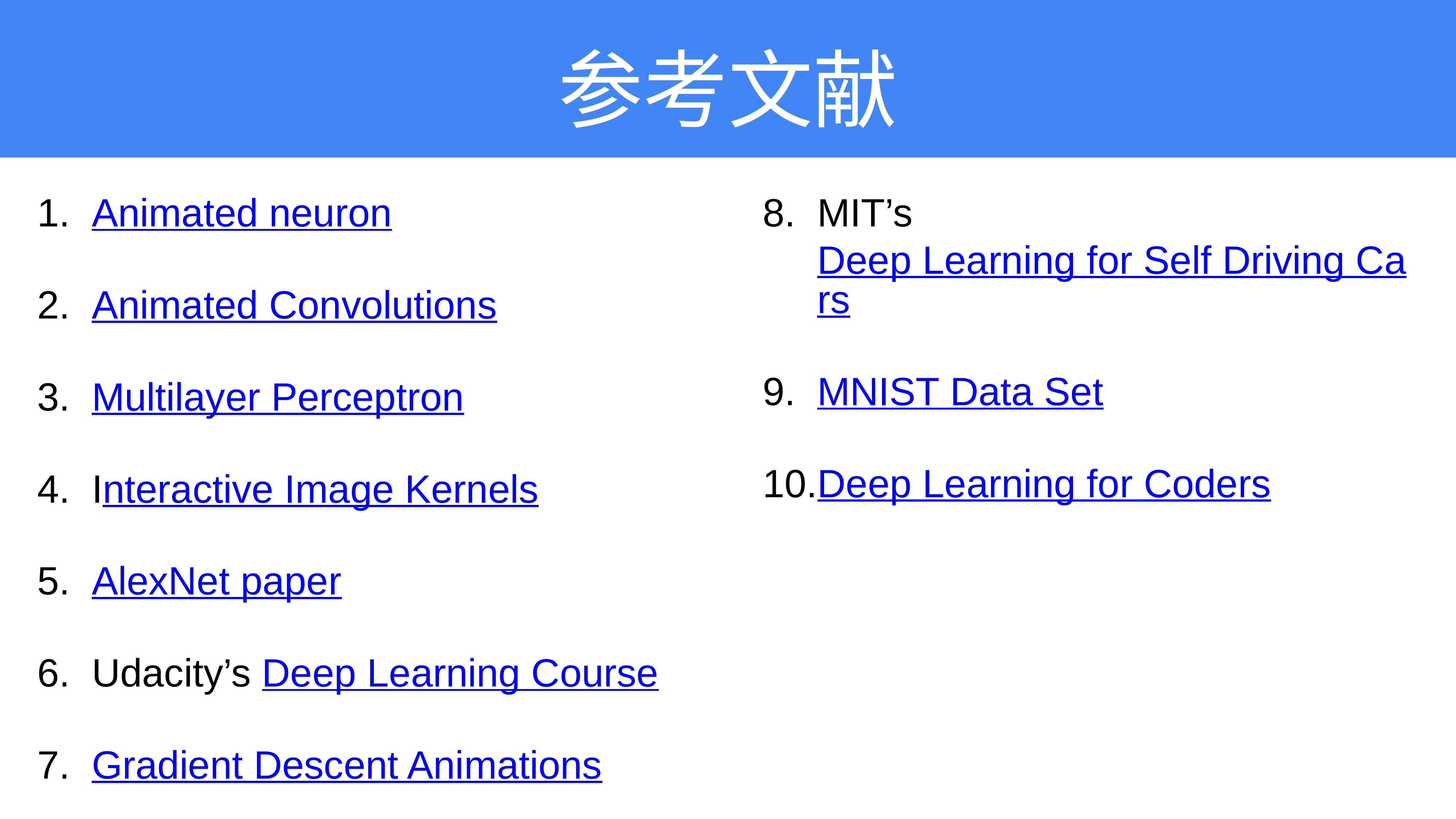

# 参考文献
Animated neuron
Animated Convolutions
Multilayer Perceptron
Interactive Image Kernels
AlexNet paper
Udacity’s Deep Learning Course
Gradient Descent Animations
MIT’s Deep Learning for Self Driving Cars
MNIST Data Set
Deep Learning for Coders